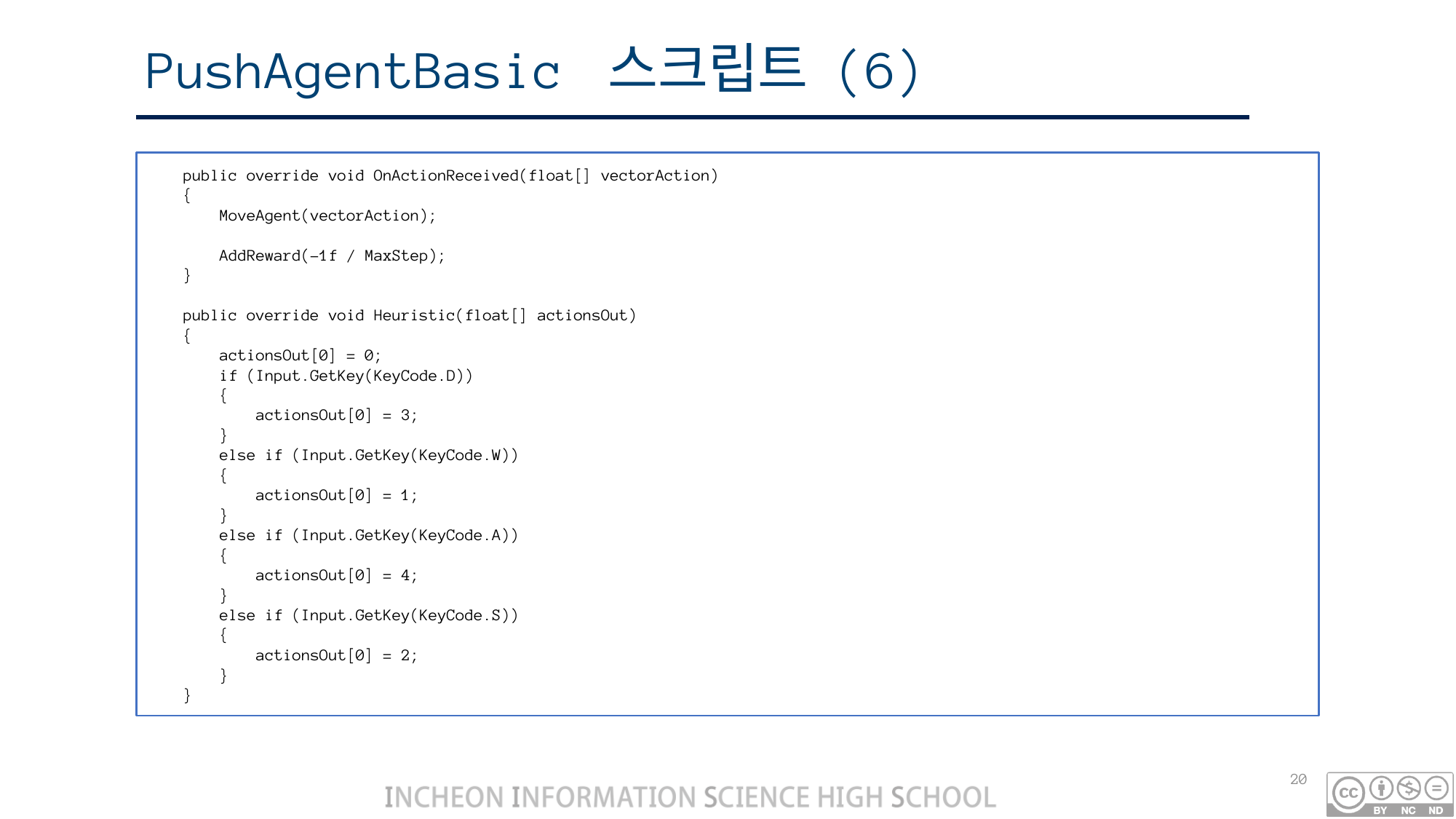

# PushAgentBasic 스크립트 (6)
    public override void OnActionReceived(float[] vectorAction)
    {
        MoveAgent(vectorAction);

        AddReward(-1f / MaxStep);
    }

    public override void Heuristic(float[] actionsOut)
    {
        actionsOut[0] = 0;
        if (Input.GetKey(KeyCode.D))
        {
            actionsOut[0] = 3;
        }
        else if (Input.GetKey(KeyCode.W))
        {
            actionsOut[0] = 1;
        }
        else if (Input.GetKey(KeyCode.A))
        {
            actionsOut[0] = 4;
        }
        else if (Input.GetKey(KeyCode.S))
        {
            actionsOut[0] = 2;
        }
    }
20